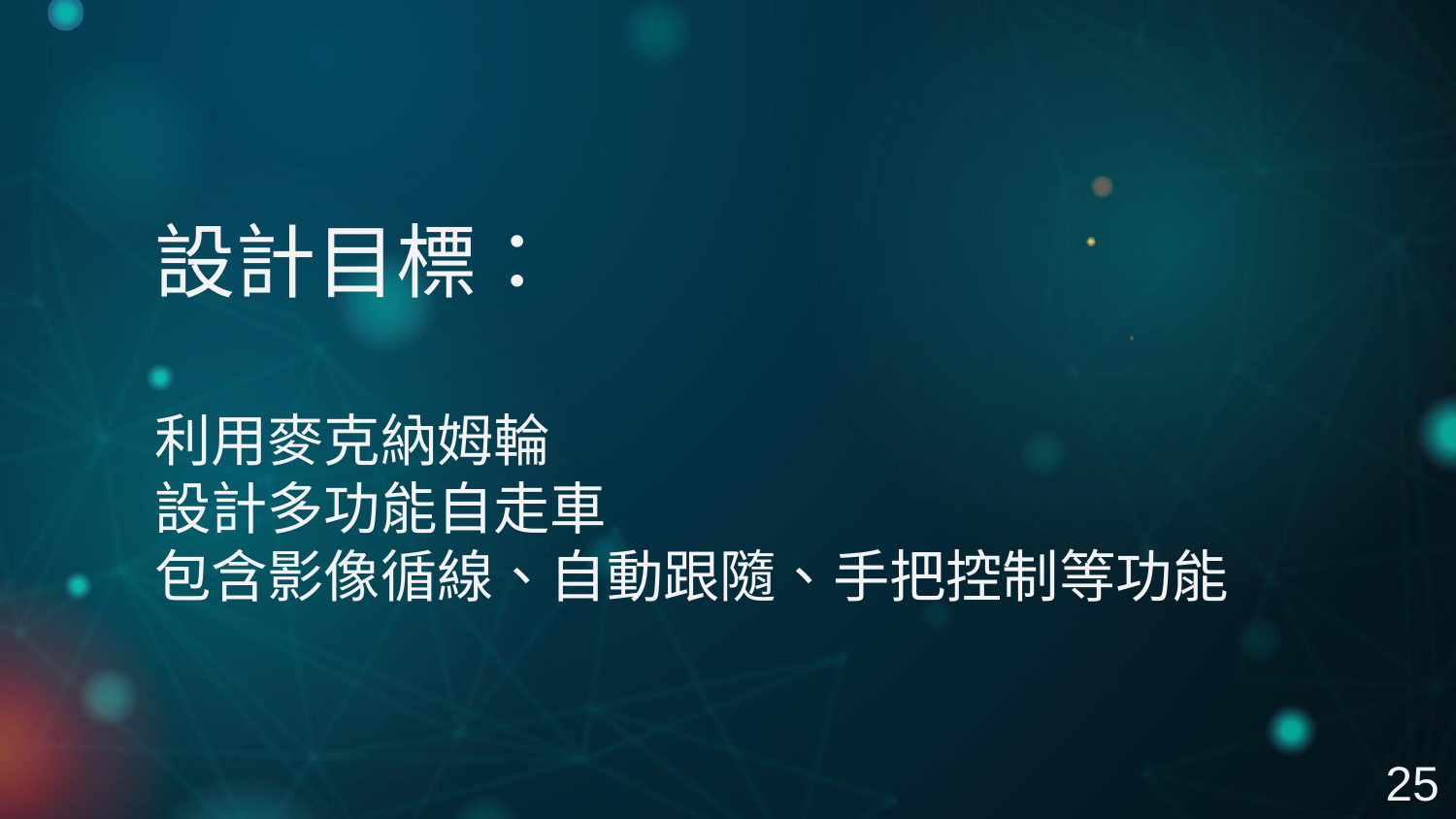

# 設計目標： 利用麥克納姆輪 設計多功能自走車 包含影像循線、自動跟隨、手把控制等功能